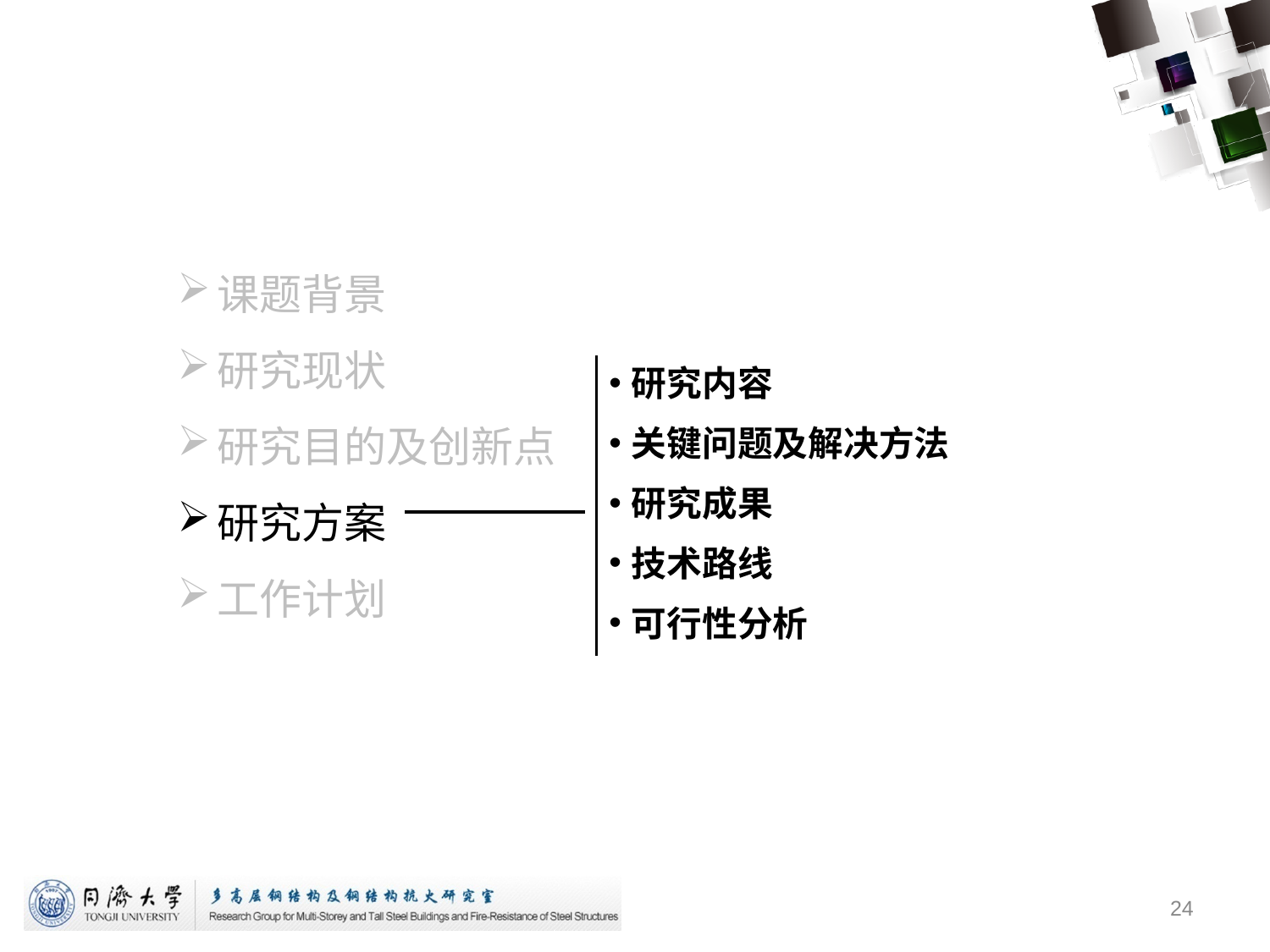

#
课题背景
研究现状
研究目的及创新点
研究方案
工作计划
研究内容
关键问题及解决方法
研究成果
技术路线
可行性分析
24